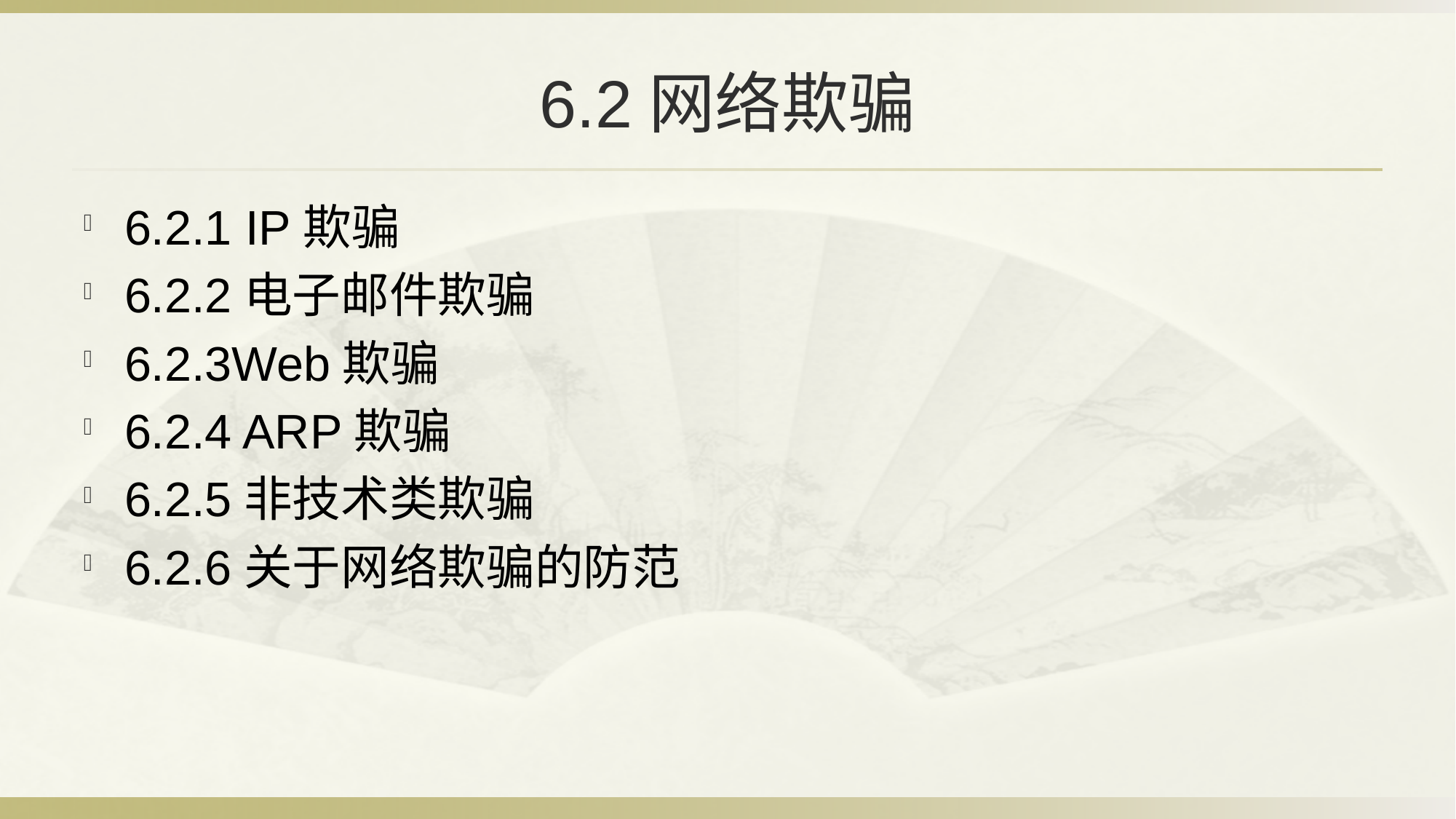

# 6.2网络欺骗
6.2.1 IP欺骗
6.2.2电子邮件欺骗
6.2.3Web欺骗
6.2.4 ARP欺骗
6.2.5非技术类欺骗
6.2.6关于网络欺骗的防范